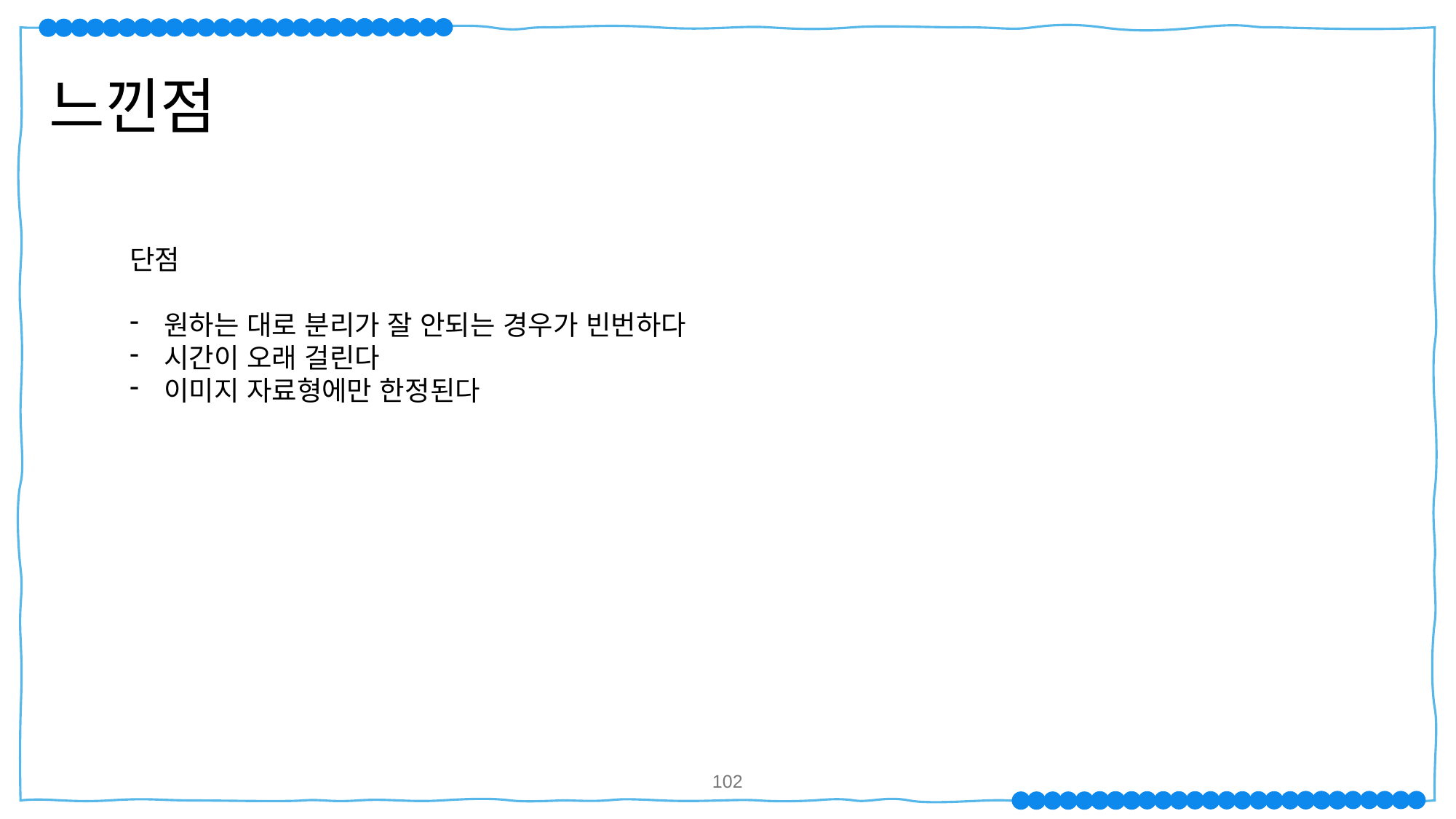

느낀점
단점

원하는 대로 분리가 잘 안되는 경우가 빈번하다
시간이 오래 걸린다
이미지 자료형에만 한정된다
102